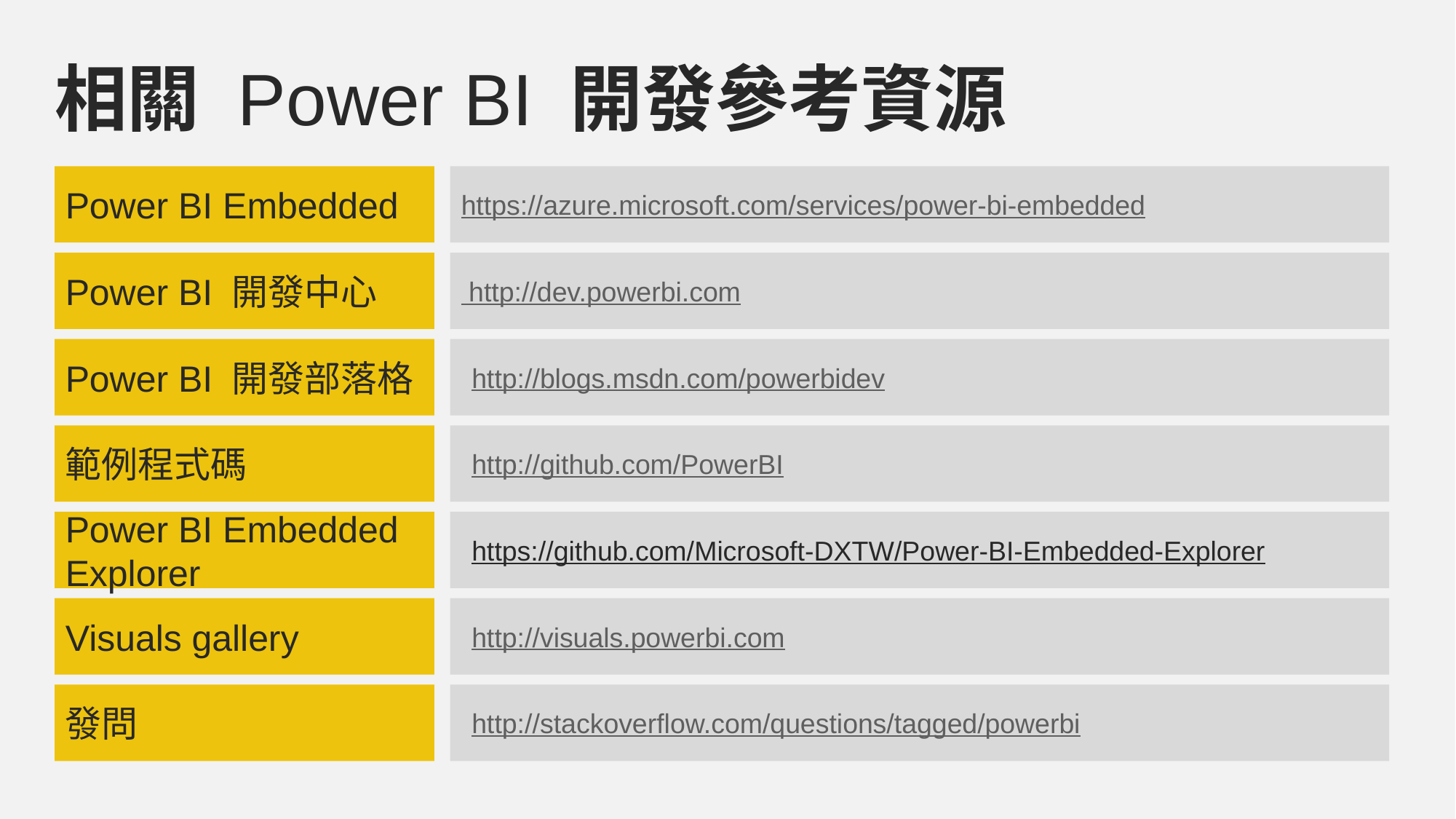

相關 Power BI 開發參考資源

Power BI Embedded
https://azure.microsoft.com/services/power-bi-embedded
Power BI 開發中心
 http://dev.powerbi.com
Power BI 開發部落格
http://blogs.msdn.com/powerbidev
範例程式碼
http://github.com/PowerBI
Power BI Embedded Explorer
https://github.com/Microsoft-DXTW/Power-BI-Embedded-Explorer
Visuals gallery
http://visuals.powerbi.com
發問
http://stackoverflow.com/questions/tagged/powerbi